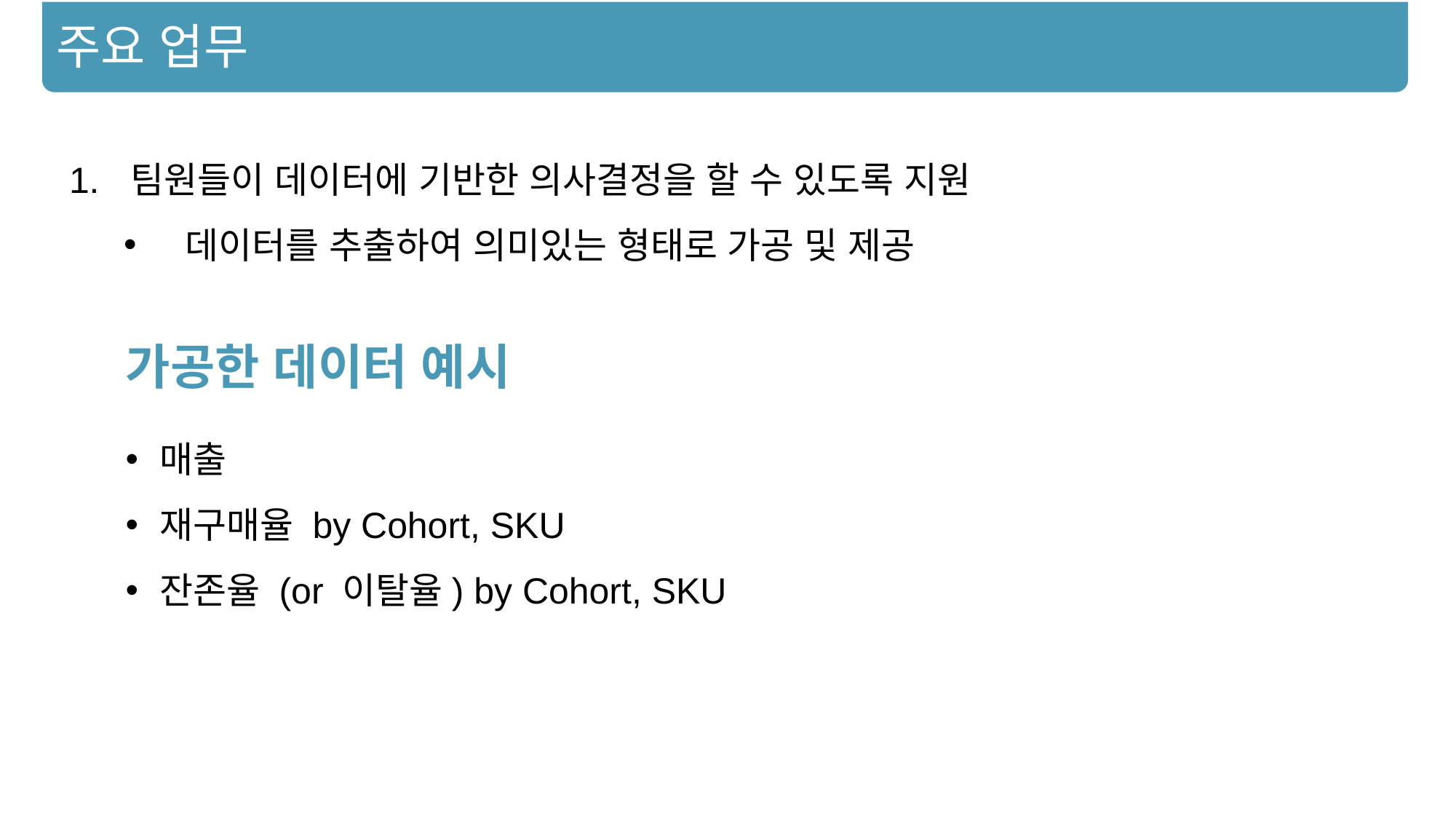

주요 업무
팀원들이 데이터에 기반한 의사결정을 할 수 있도록 지원
데이터를 추출하여 의미있는 형태로 가공 및 제공
가공한 데이터 예시

매출
재구매율 by Cohort, SKU
잔존율 (or 이탈율) by Cohort, SKU